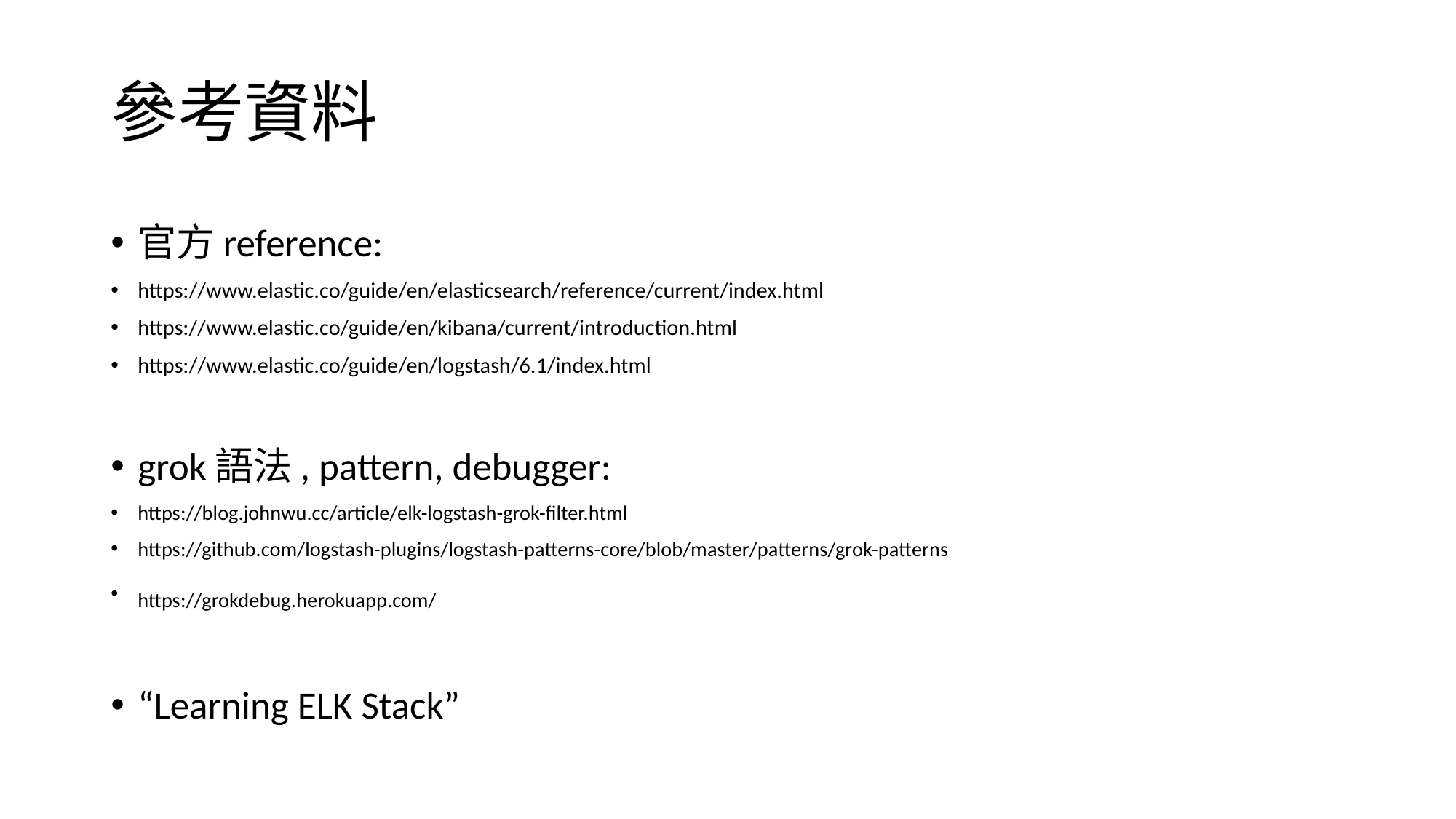

# 參考資料
官方reference:
https://www.elastic.co/guide/en/elasticsearch/reference/current/index.html
https://www.elastic.co/guide/en/kibana/current/introduction.html
https://www.elastic.co/guide/en/logstash/6.1/index.html

grok語法, pattern, debugger:
https://blog.johnwu.cc/article/elk-logstash-grok-filter.html
https://github.com/logstash-plugins/logstash-patterns-core/blob/master/patterns/grok-patterns
https://grokdebug.herokuapp.com/

“Learning ELK Stack”